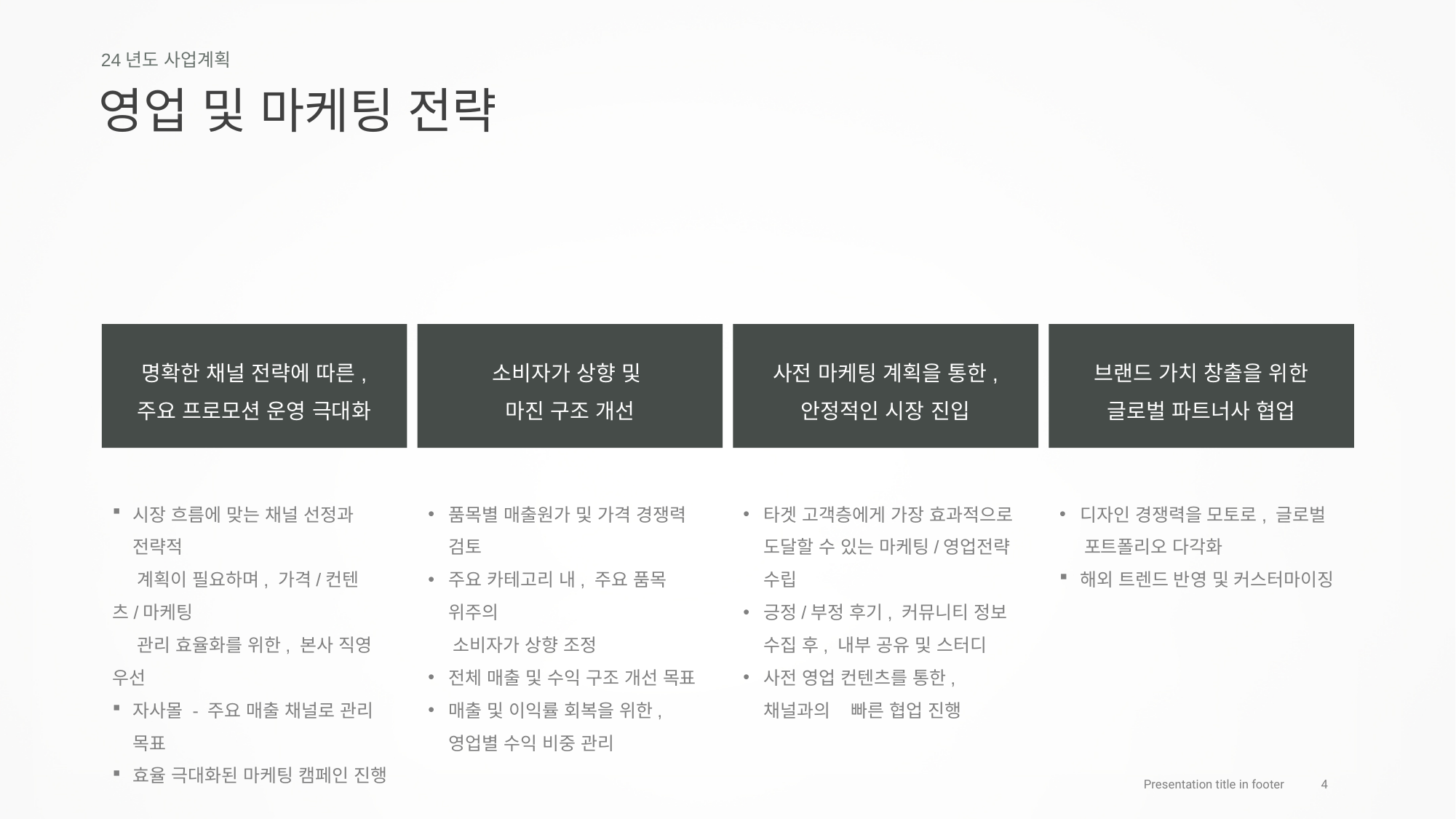

24년도 사업계획
영업 및 마케팅 전략

명확한 채널 전략에 따른,
주요 프로모션 운영 극대화
소비자가 상향 및
마진 구조 개선
사전 마케팅 계획을 통한,
안정적인 시장 진입
브랜드 가치 창출을 위한
글로벌 파트너사 협업
시장 흐름에 맞는 채널 선정과 전략적
    계획이 필요하며, 가격/컨텐츠/마케팅
    관리 효율화를 위한, 본사 직영 우선
자사몰 - 주요 매출 채널로 관리 목표
효율 극대화된 마케팅 캠페인 진행
품목별 매출원가 및 가격 경쟁력 검토
주요 카테고리 내, 주요 품목 위주의
    소비자가 상향 조정
전체 매출 및 수익 구조 개선 목표
매출 및 이익률 회복을 위한, 영업별 수익 비중 관리
타겟 고객층에게 가장 효과적으로 도달할 수 있는 마케팅/영업전략 수립
긍정/부정 후기, 커뮤니티 정보 수집 후, 내부 공유 및 스터디
사전 영업 컨텐츠를 통한, 채널과의    빠른 협업 진행
디자인 경쟁력을 모토로, 글로벌
    포트폴리오 다각화
해외 트렌드 반영 및 커스터마이징